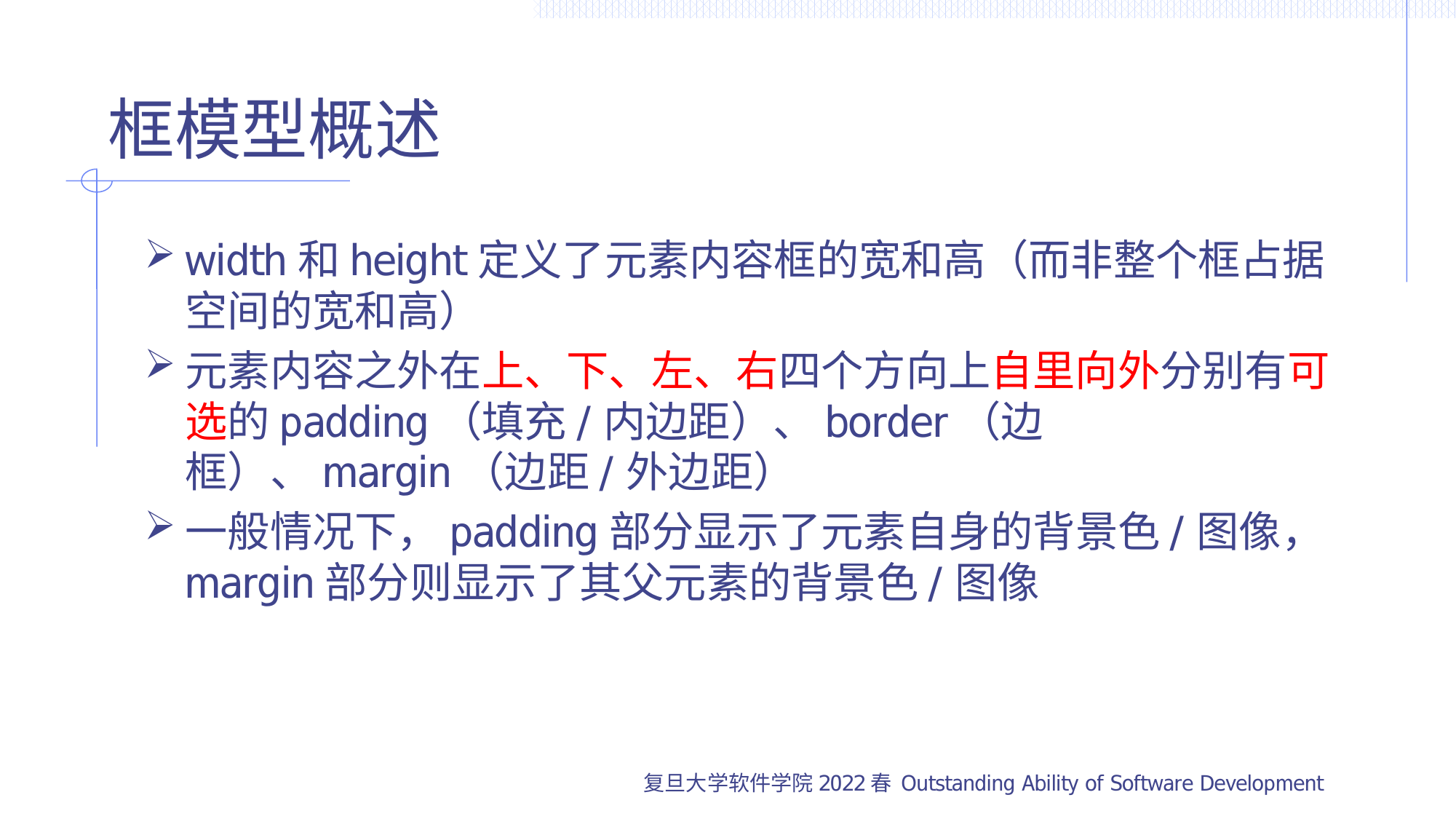

# 框模型概述
width和height定义了元素内容框的宽和高（而非整个框占据空间的宽和高）
元素内容之外在上、下、左、右四个方向上自里向外分别有可选的padding（填充/内边距）、border（边框）、margin（边距/外边距）
一般情况下，padding部分显示了元素自身的背景色/图像，margin部分则显示了其父元素的背景色/图像